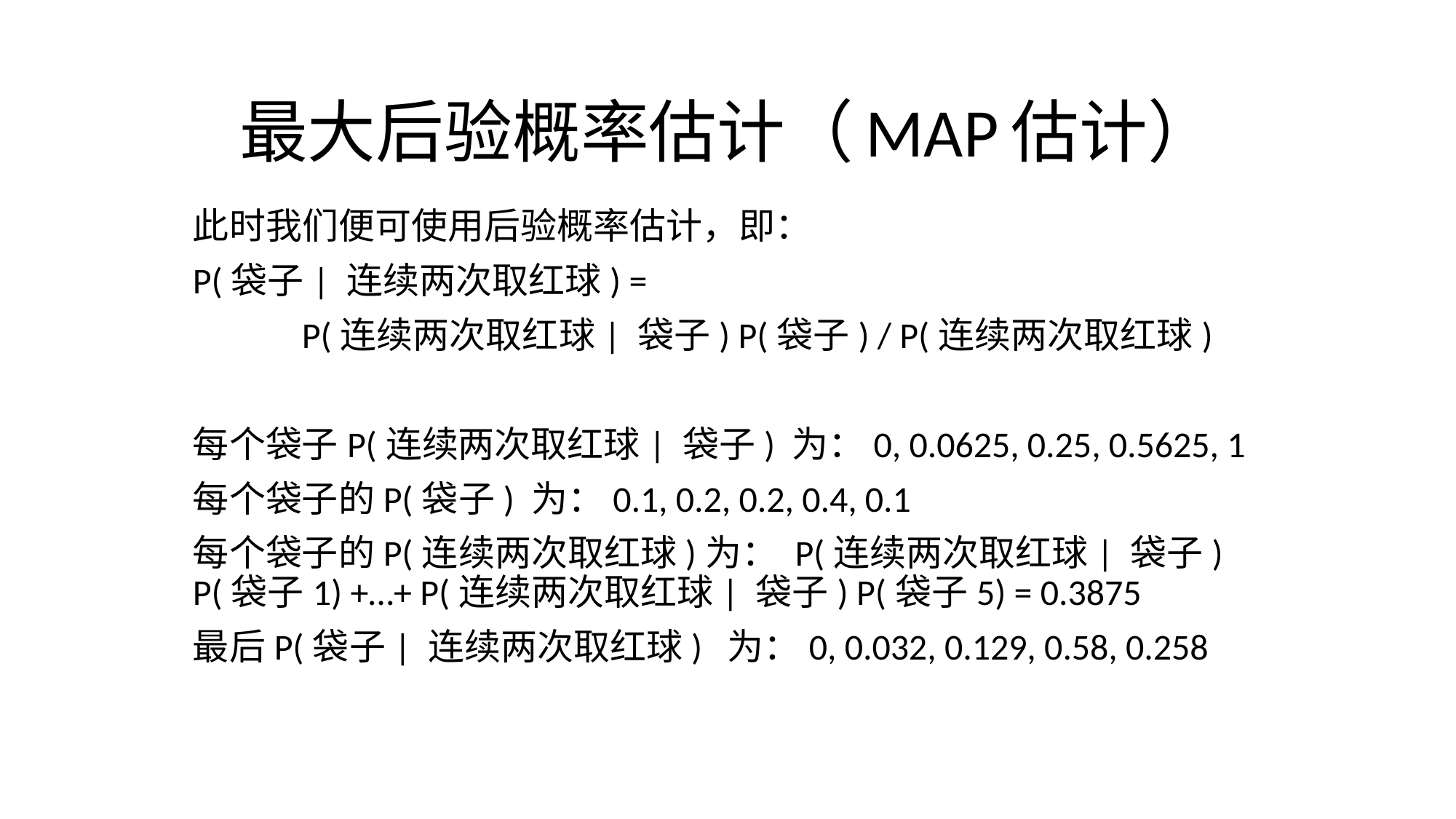

# 最大后验概率估计（MAP估计）
此时我们便可使用后验概率估计，即：
P(袋子| 连续两次取红球) =
	P(连续两次取红球| 袋子) P(袋子) / P(连续两次取红球)

每个袋子P(连续两次取红球| 袋子) 为：0, 0.0625, 0.25, 0.5625, 1
每个袋子的P(袋子) 为：0.1, 0.2, 0.2, 0.4, 0.1
每个袋子的P(连续两次取红球)为： P(连续两次取红球| 袋子) P(袋子1) +…+ P(连续两次取红球| 袋子) P(袋子5) = 0.3875
最后P(袋子| 连续两次取红球)  为：0, 0.032, 0.129, 0.58, 0.258